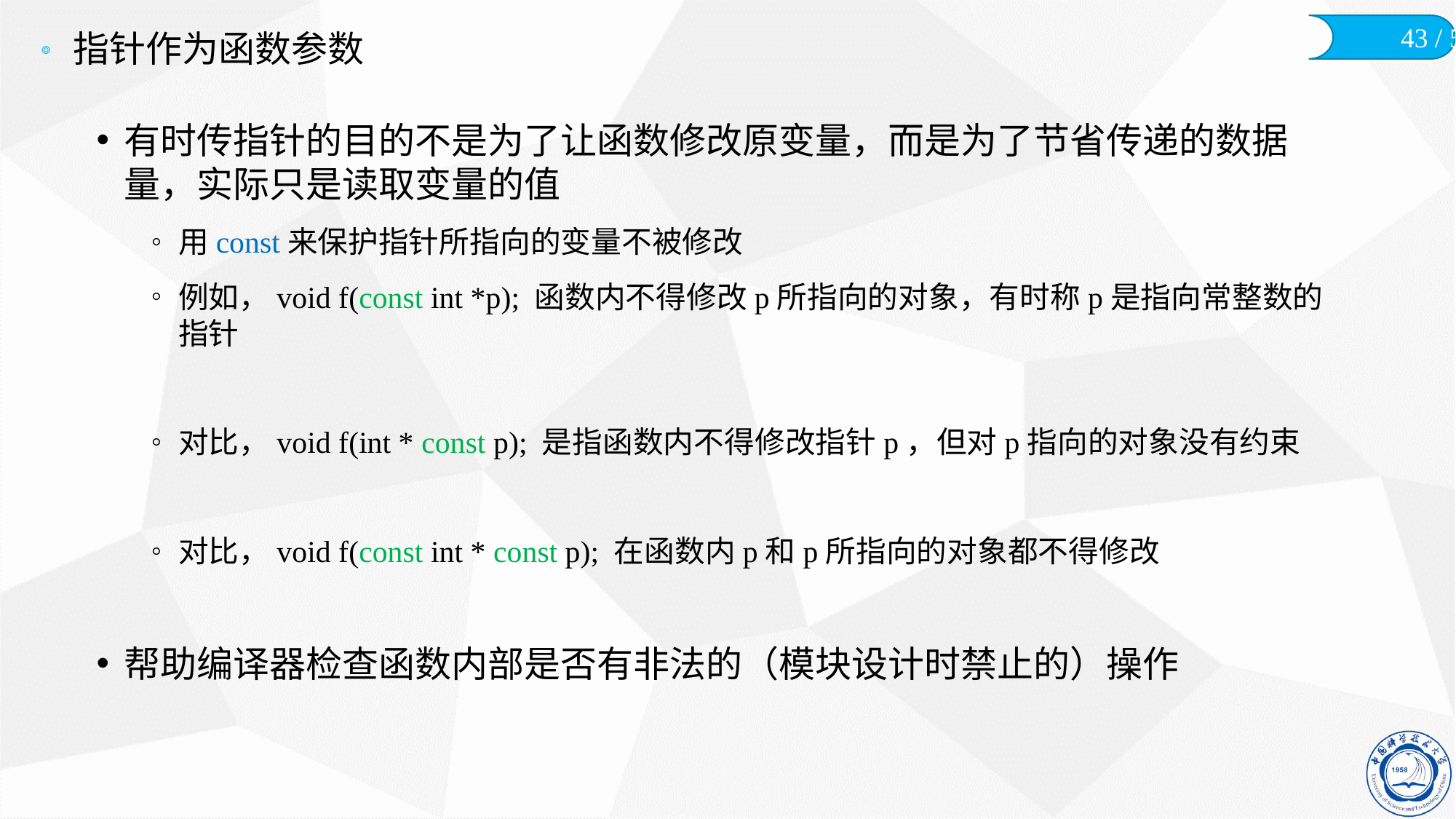

# 指针作为函数参数
有时传指针的目的不是为了让函数修改原变量，而是为了节省传递的数据量，实际只是读取变量的值
用const来保护指针所指向的变量不被修改
例如，void f(const int *p); 函数内不得修改p所指向的对象，有时称p是指向常整数的指针

对比，void f(int * const p); 是指函数内不得修改指针p，但对p指向的对象没有约束

对比，void f(const int * const p); 在函数内p和p所指向的对象都不得修改

帮助编译器检查函数内部是否有非法的（模块设计时禁止的）操作